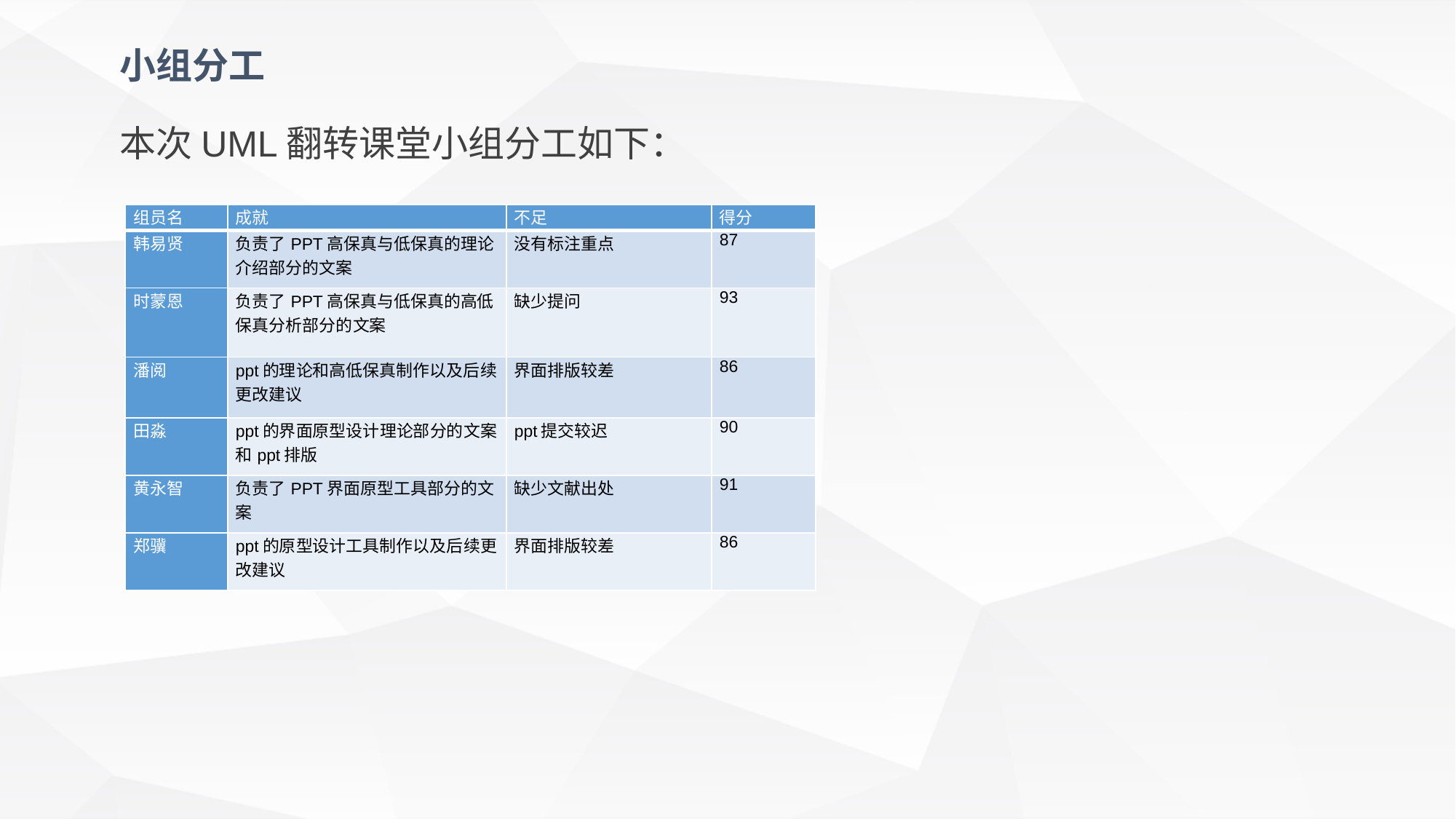

小组分工
本次UML翻转课堂小组分工如下：

| 组员名 | 成就 | 不足 | 得分 |
| --- | --- | --- | --- |
| 韩易贤 | 负责了PPT高保真与低保真的理论介绍部分的文案 | 没有标注重点 | 87 |
| 时蒙恩 | 负责了PPT高保真与低保真的高低保真分析部分的文案 | 缺少提问 | 93 |
| 潘阅 | ppt的理论和高低保真制作以及后续更改建议 | 界面排版较差 | 86 |
| 田淼 | ppt的界面原型设计理论部分的文案和ppt排版 | ppt提交较迟 | 90 |
| 黄永智 | 负责了PPT界面原型工具部分的文案 | 缺少文献出处 | 91 |
| 郑骥 | ppt的原型设计工具制作以及后续更改建议 | 界面排版较差 | 86 |